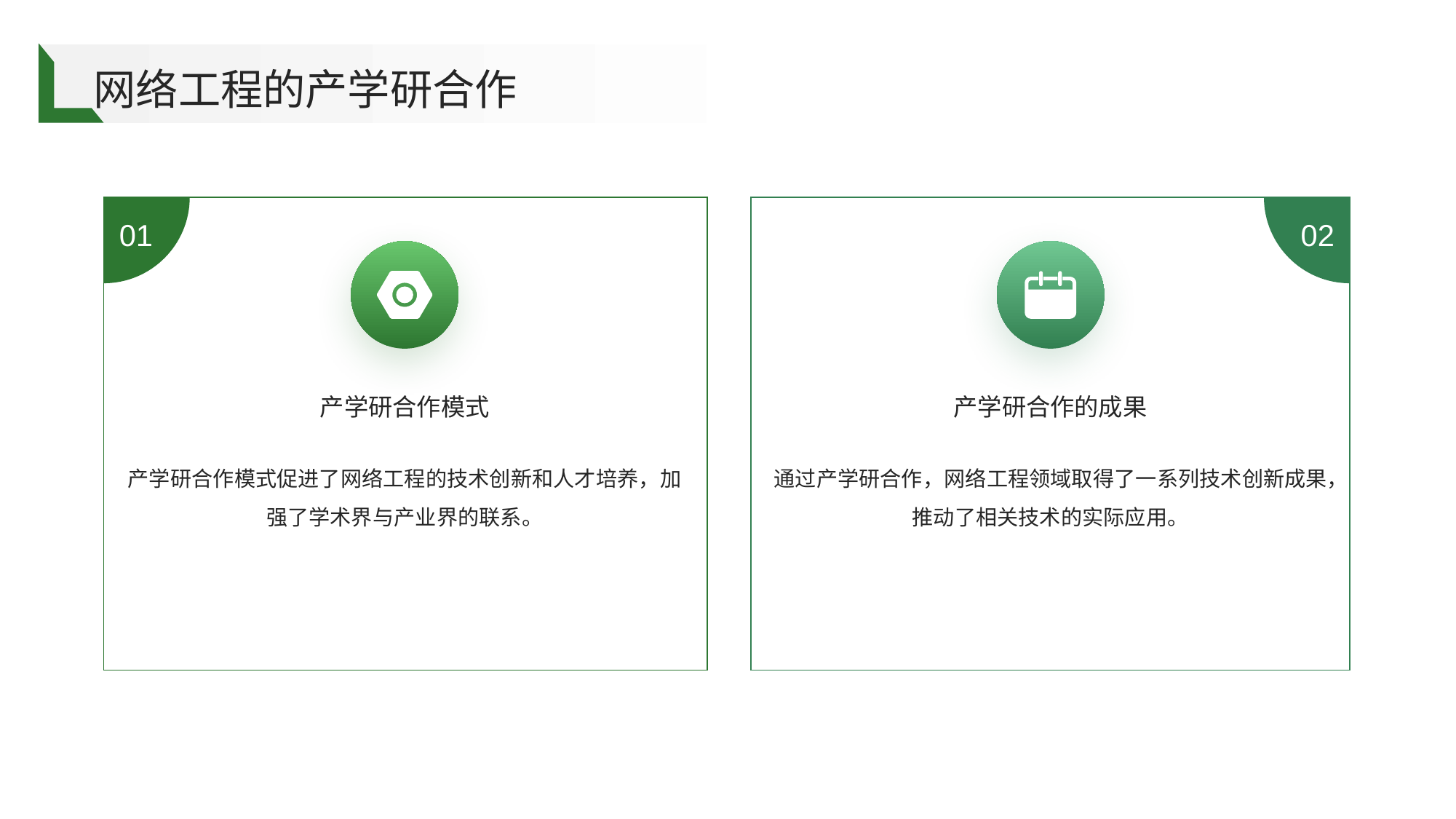

网络工程的产学研合作

01
02

产学研合作模式
产学研合作的成果
产学研合作模式促进了网络工程的技术创新和人才培养，加强了学术界与产业界的联系。
通过产学研合作，网络工程领域取得了一系列技术创新成果，推动了相关技术的实际应用。